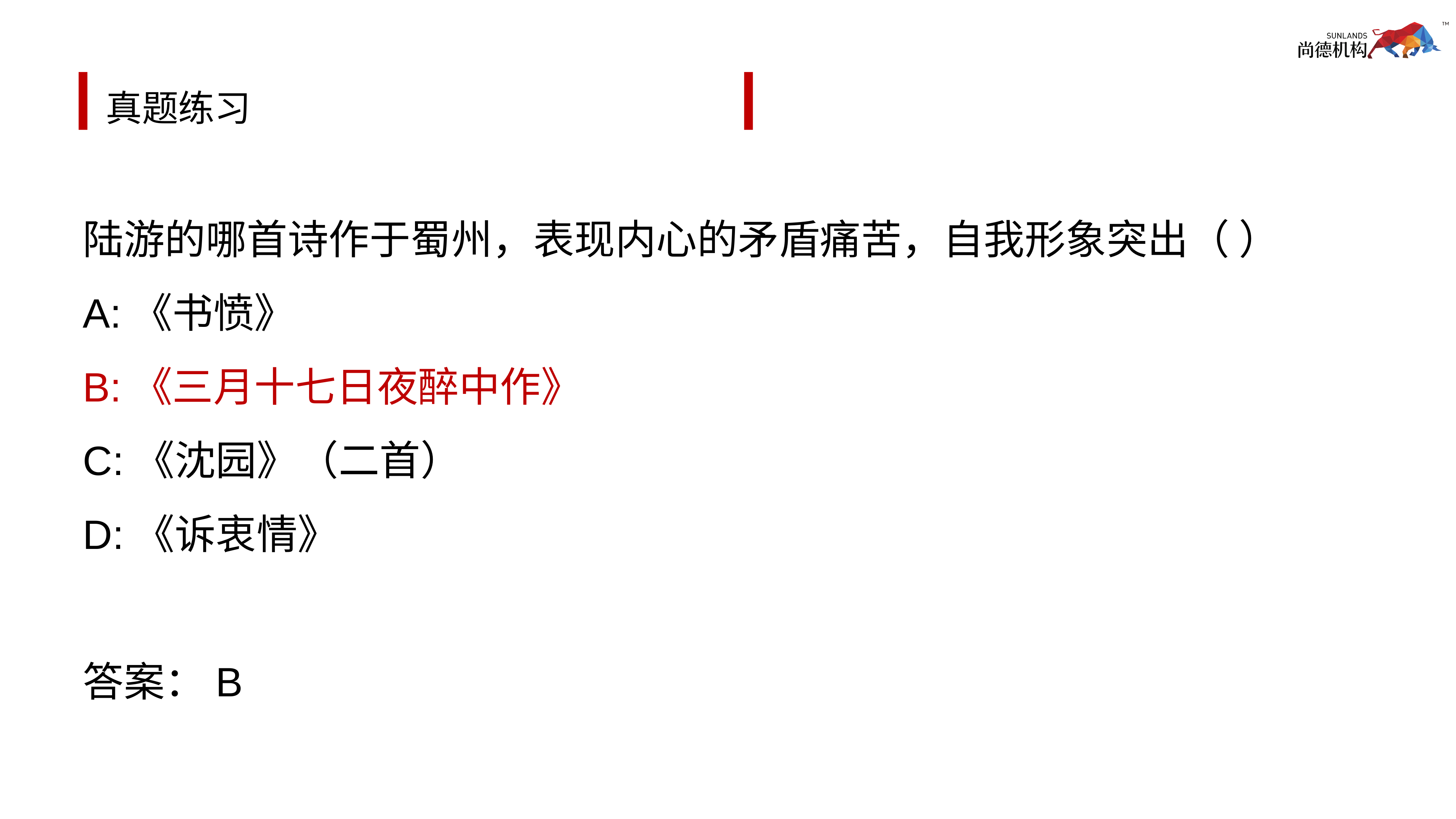

# 真题练习
陆游的哪首诗作于蜀州，表现内心的矛盾痛苦，自我形象突出（ ）
A:《书愤》
B:《三月十七日夜醉中作》
C:《沈园》（二首）
D:《诉衷情》

答案：B